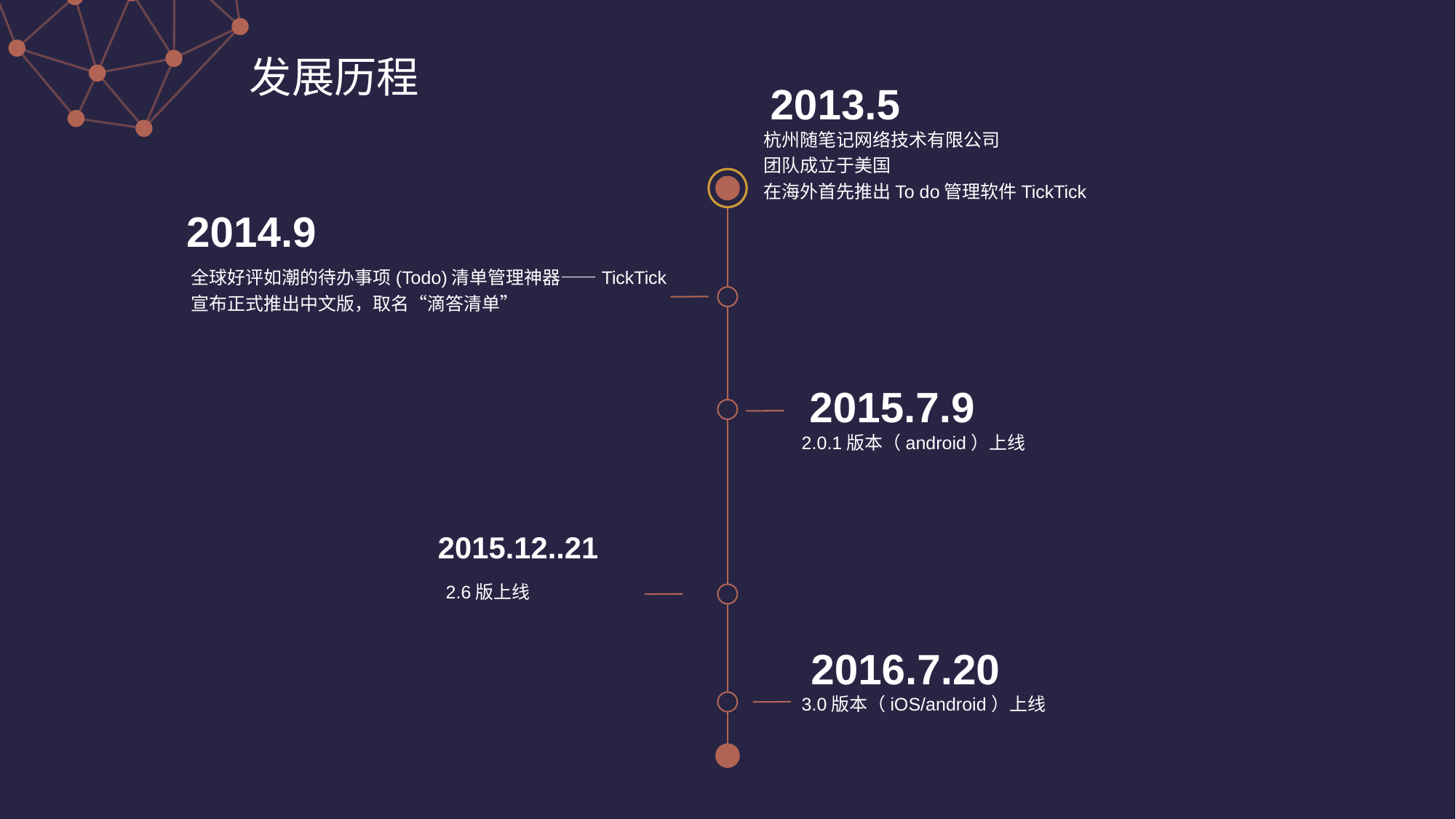

发展历程
2013.5
杭州随笔记网络技术有限公司
团队成立于美国
在海外首先推出To do管理软件TickTick

2014.9
全球好评如潮的待办事项(Todo)清单管理神器——TickTick
宣布正式推出中文版，取名“滴答清单”

2015.7.9

2.0.1版本（android）上线
2015.12..21
2.6版上线

2016.7.20
3.0版本（iOS/android）上线